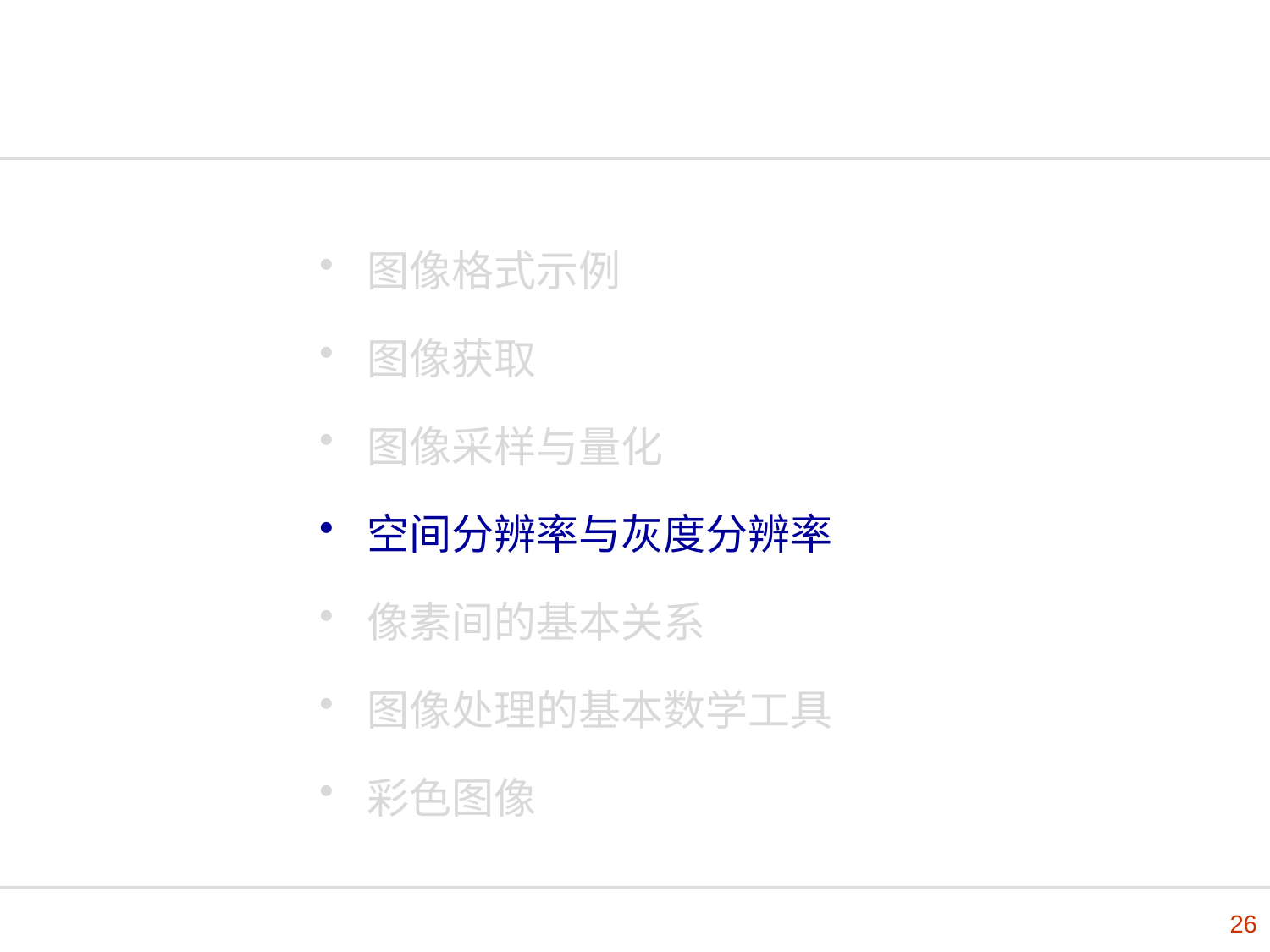

图像格式示例
图像获取
图像采样与量化
空间分辨率与灰度分辨率
像素间的基本关系
图像处理的基本数学工具
彩色图像
26